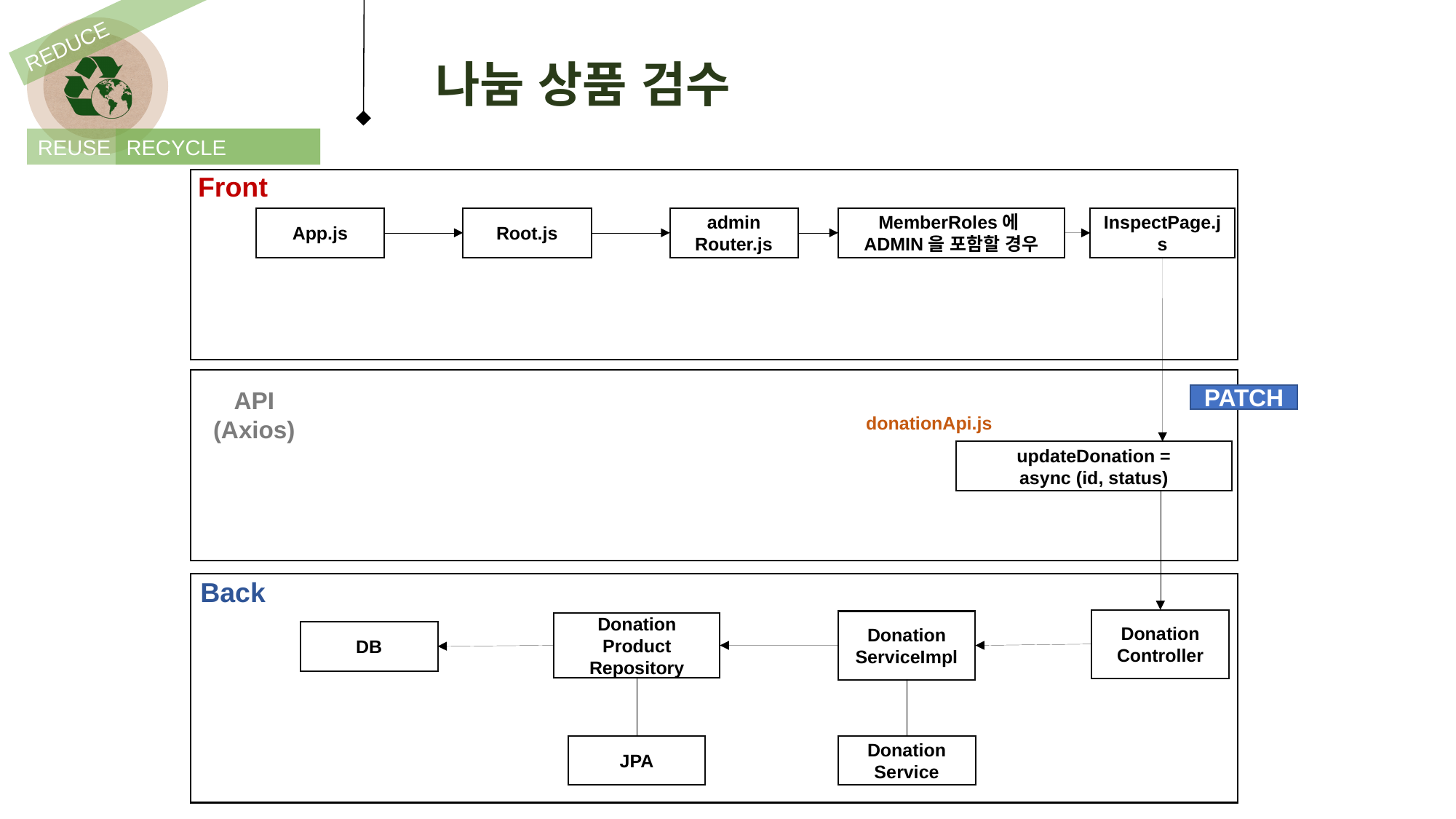

REDUCE

나눔 상품 검수

REUSE
RECYCLE
Front

App.js
Root.js
admin
Router.js
MemberRoles에
ADMIN을 포함할 경우
InspectPage.js

API
(Axios)
PATCH
donationApi.js
updateDonation =
async (id, status)
Back

Donation
Controller
Donation
ServiceImpl
Donation Product
Repository
DB
JPA
Donation
Service